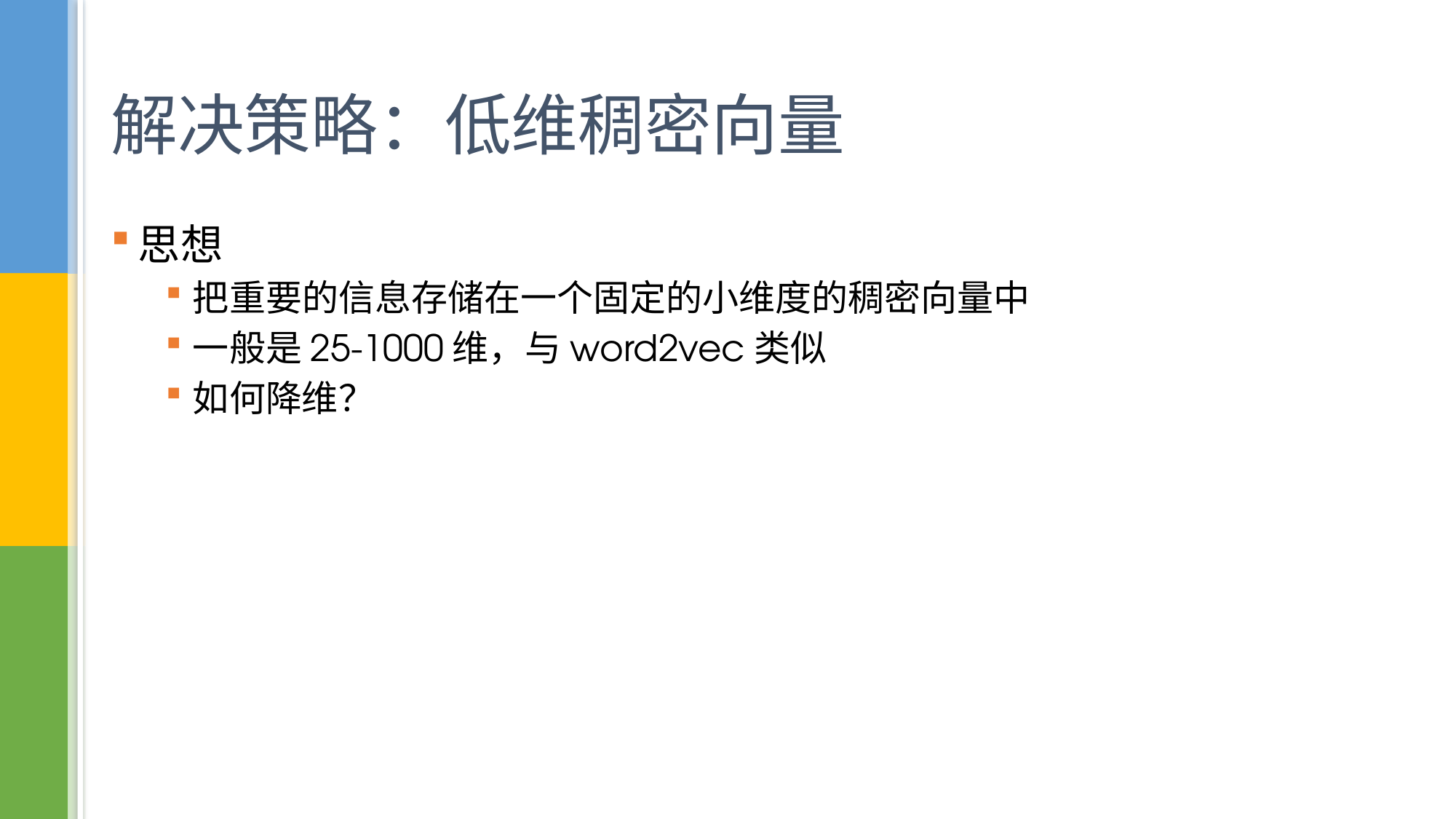

# 解决策略：低维稠密向量
思想
把重要的信息存储在一个固定的小维度的稠密向量中
一般是25-1000维，与word2vec类似
如何降维？